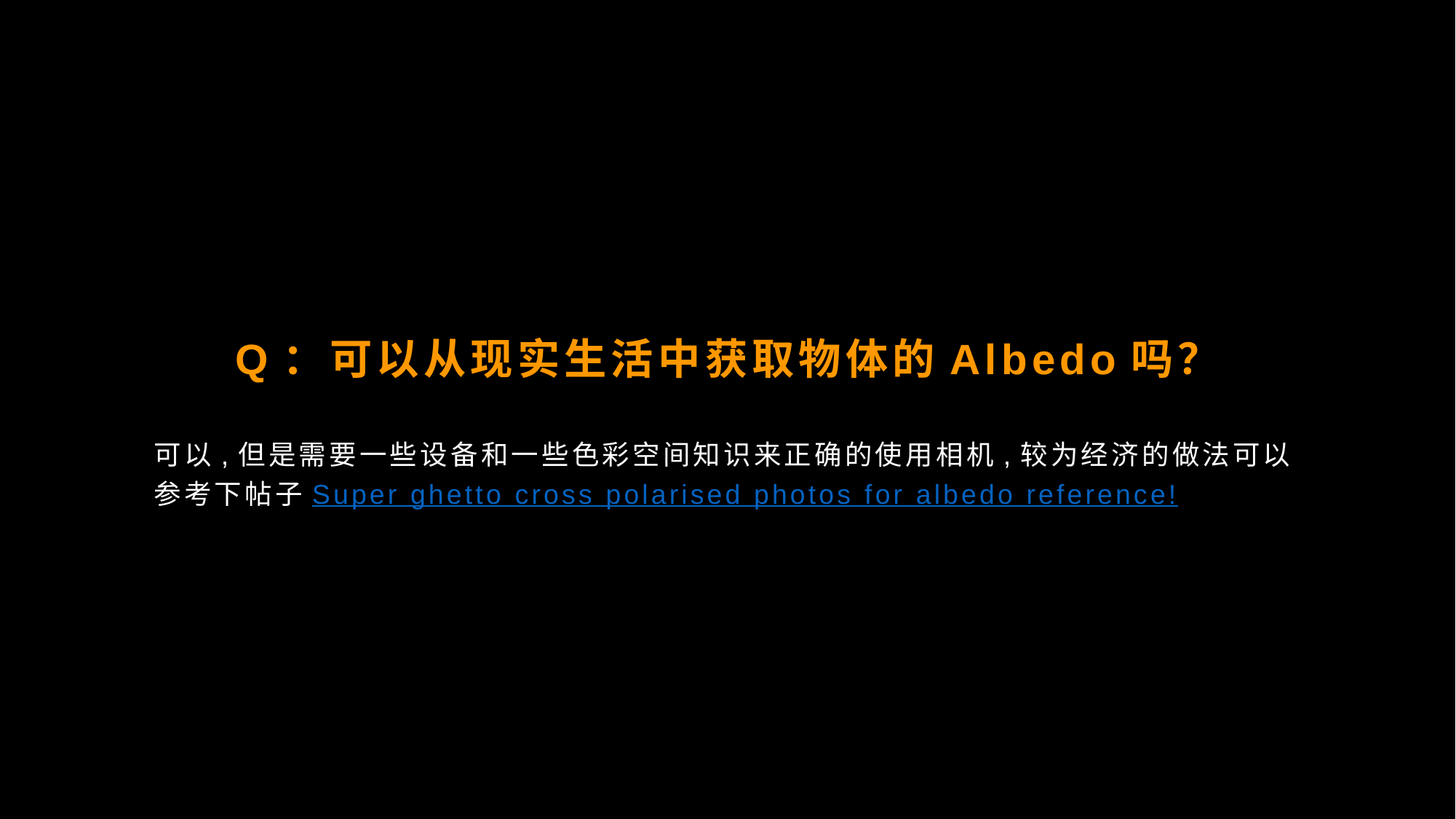

# Q：可以从现实生活中获取物体的Albedo吗？
可以,但是需要一些设备和一些色彩空间知识来正确的使用相机,较为经济的做法可以参考下帖子Super ghetto cross polarised photos for albedo reference!